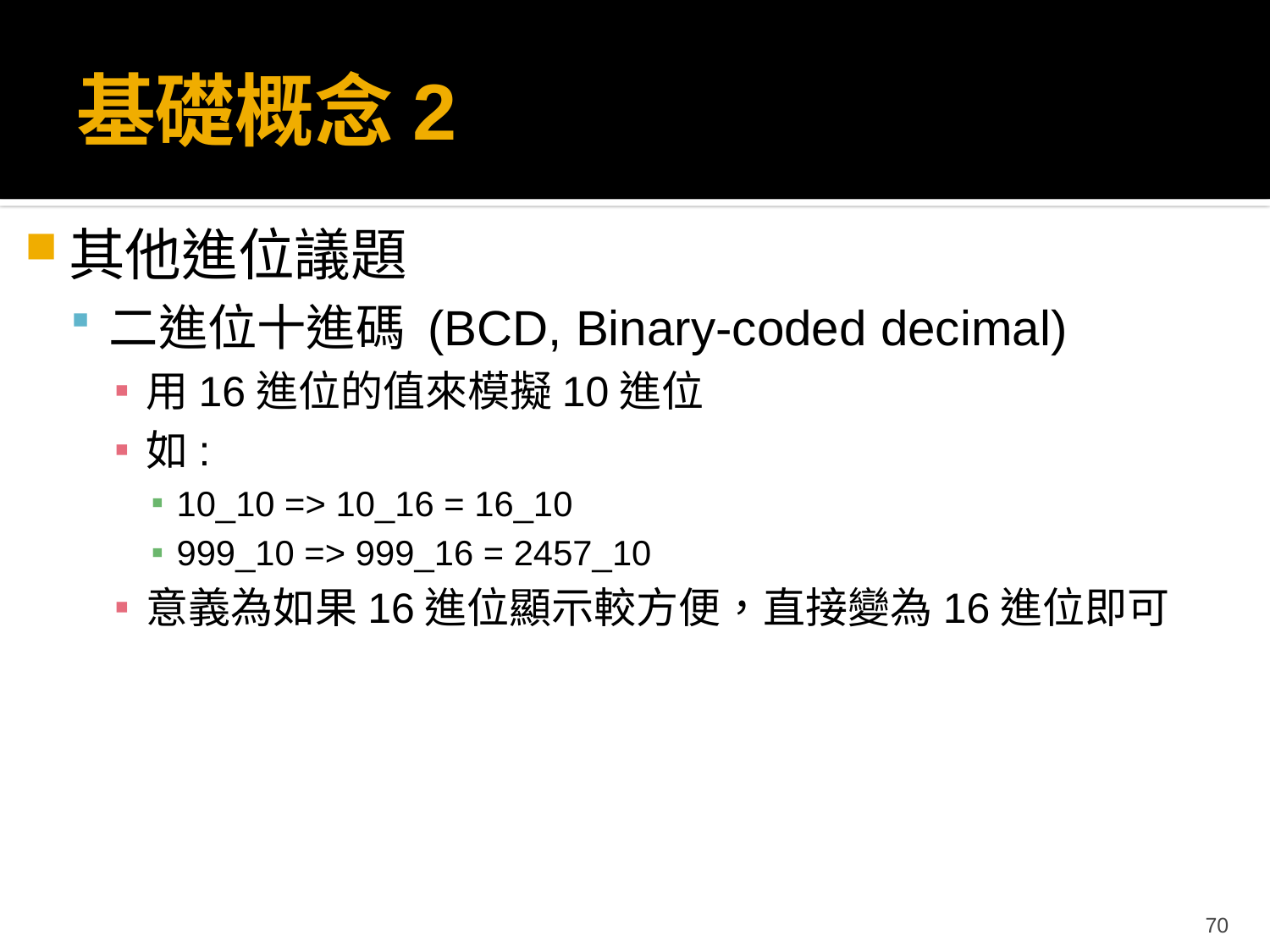

# 基礎概念2
其他進位議題
二進位十進碼 (BCD, Binary-coded decimal)
用16進位的值來模擬10進位
如:
10_10 => 10_16 = 16_10
999_10 => 999_16 = 2457_10
意義為如果16進位顯示較方便，直接變為16進位即可

70